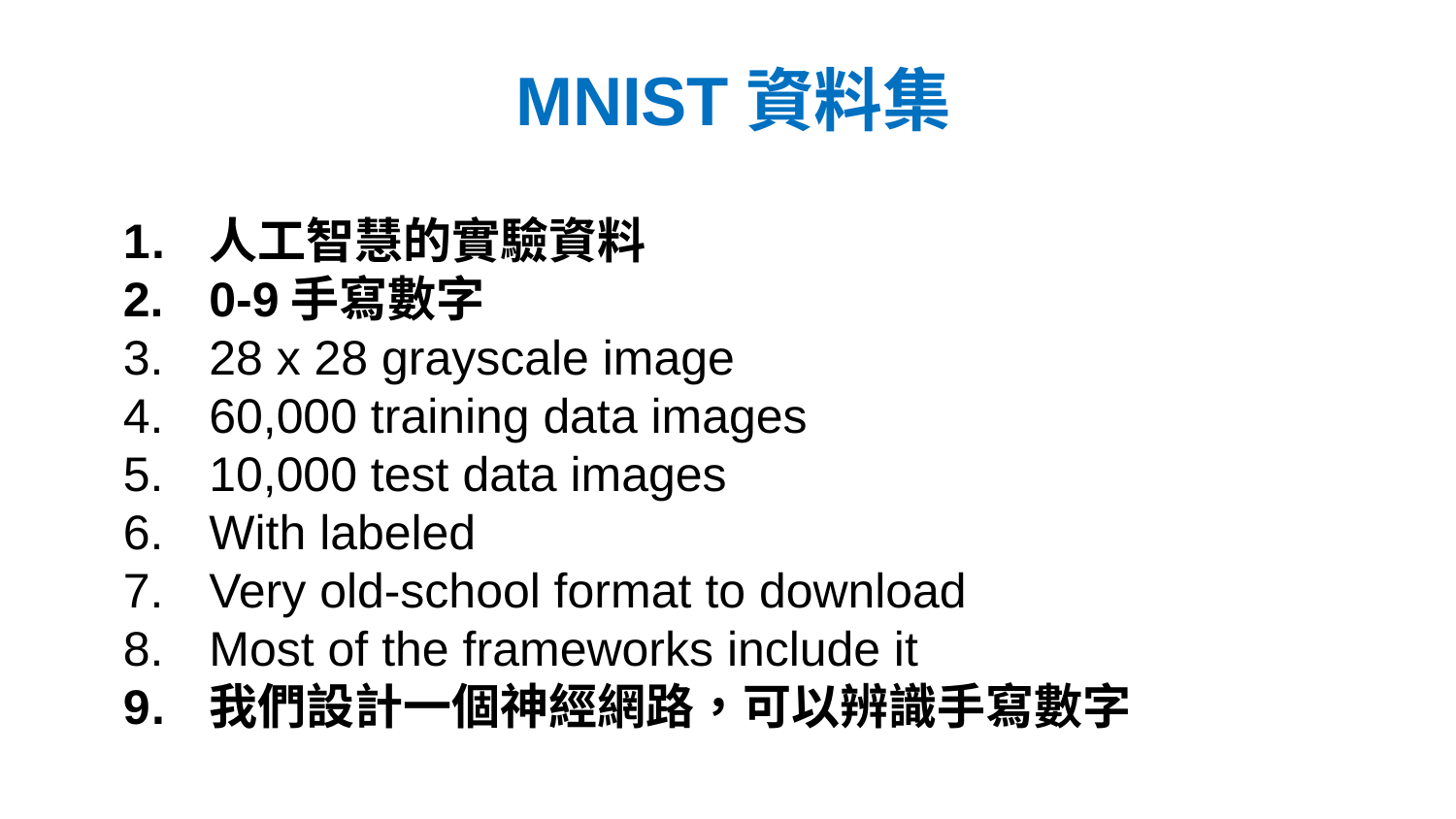

# MNIST資料集
人工智慧的實驗資料
0-9手寫數字
28 x 28 grayscale image
60,000 training data images
10,000 test data images
With labeled
Very old-school format to download
Most of the frameworks include it
我們設計一個神經網路，可以辨識手寫數字